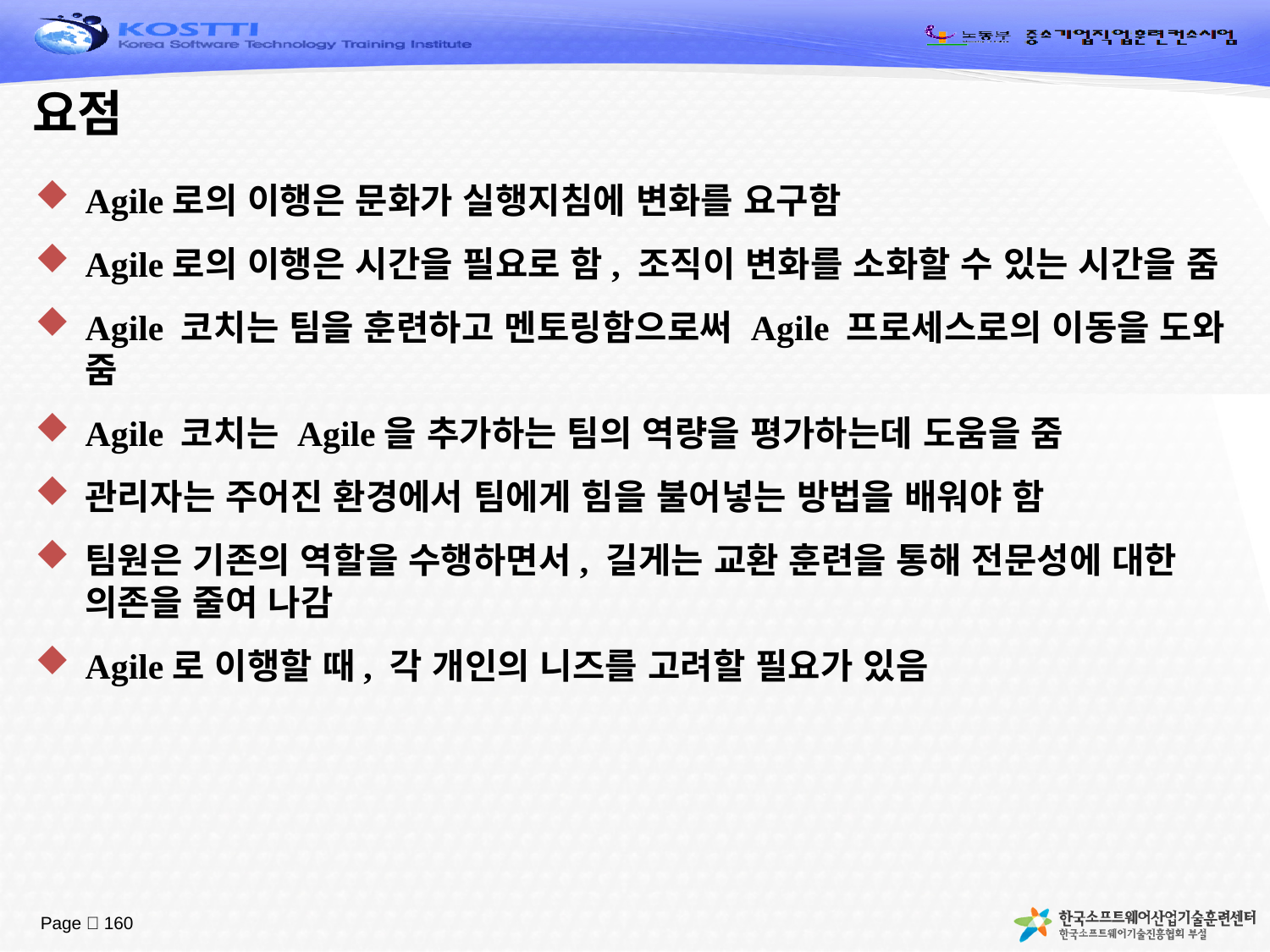

# 요점
Agile로의 이행은 문화가 실행지침에 변화를 요구함
Agile로의 이행은 시간을 필요로 함, 조직이 변화를 소화할 수 있는 시간을 줌
Agile 코치는 팀을 훈련하고 멘토링함으로써 Agile 프로세스로의 이동을 도와 줌
Agile 코치는 Agile을 추가하는 팀의 역량을 평가하는데 도움을 줌
관리자는 주어진 환경에서 팀에게 힘을 불어넣는 방법을 배워야 함
팀원은 기존의 역할을 수행하면서, 길게는 교환 훈련을 통해 전문성에 대한 의존을 줄여 나감
Agile로 이행할 때, 각 개인의 니즈를 고려할 필요가 있음